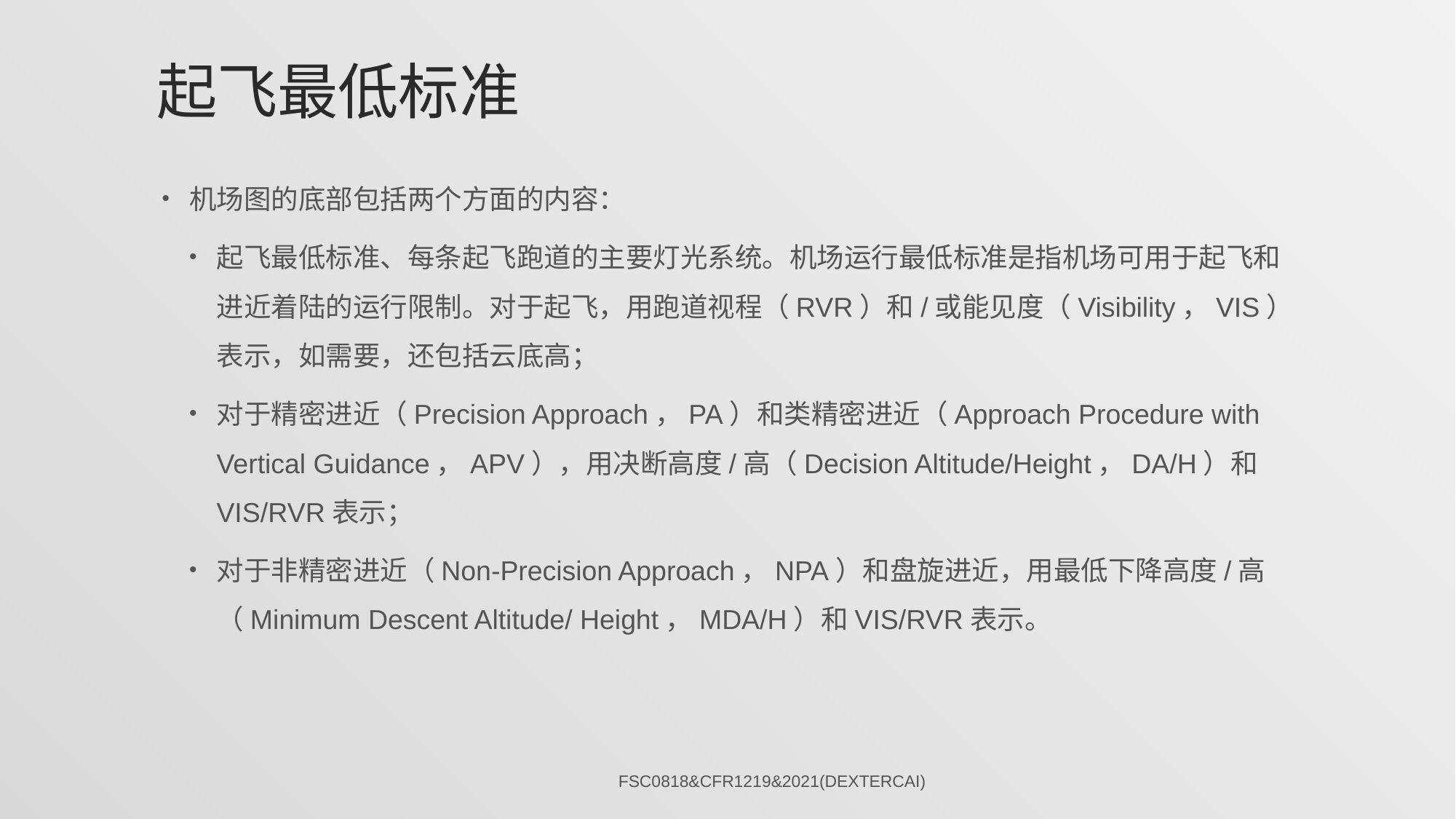

# 起飞最低标准
机场图的底部包括两个方面的内容：
起飞最低标准、每条起飞跑道的主要灯光系统。机场运行最低标准是指机场可用于起飞和进近着陆的运行限制。对于起飞，用跑道视程（RVR）和/或能见度（Visibility，VIS）表示，如需要，还包括云底高；
对于精密进近（Precision Approach，PA）和类精密进近（Approach Procedure with Vertical Guidance，APV），用决断高度/高（Decision Altitude/Height，DA/H）和VIS/RVR表示；
对于非精密进近（Non-Precision Approach，NPA）和盘旋进近，用最低下降高度/高（Minimum Descent Altitude/ Height，MDA/H）和VIS/RVR表示。
FSC0818&CFR1219&2021(DexterCai)